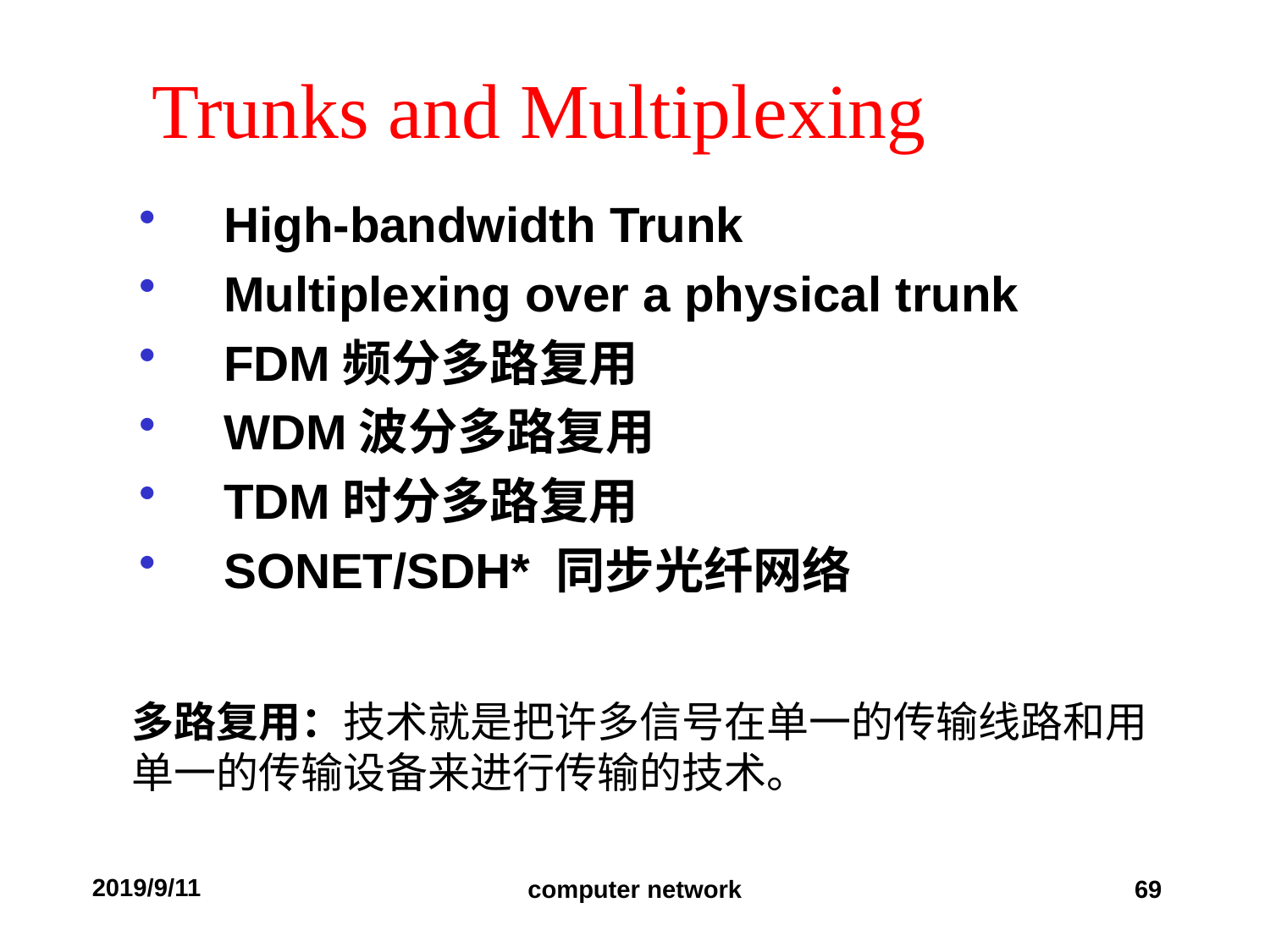

# Trunks and Multiplexing
High-bandwidth Trunk
Multiplexing over a physical trunk
FDM频分多路复用
WDM波分多路复用
TDM时分多路复用
SONET/SDH* 同步光纤网络
多路复用：技术就是把许多信号在单一的传输线路和用单一的传输设备来进行传输的技术。
2019/9/11
computer network
69